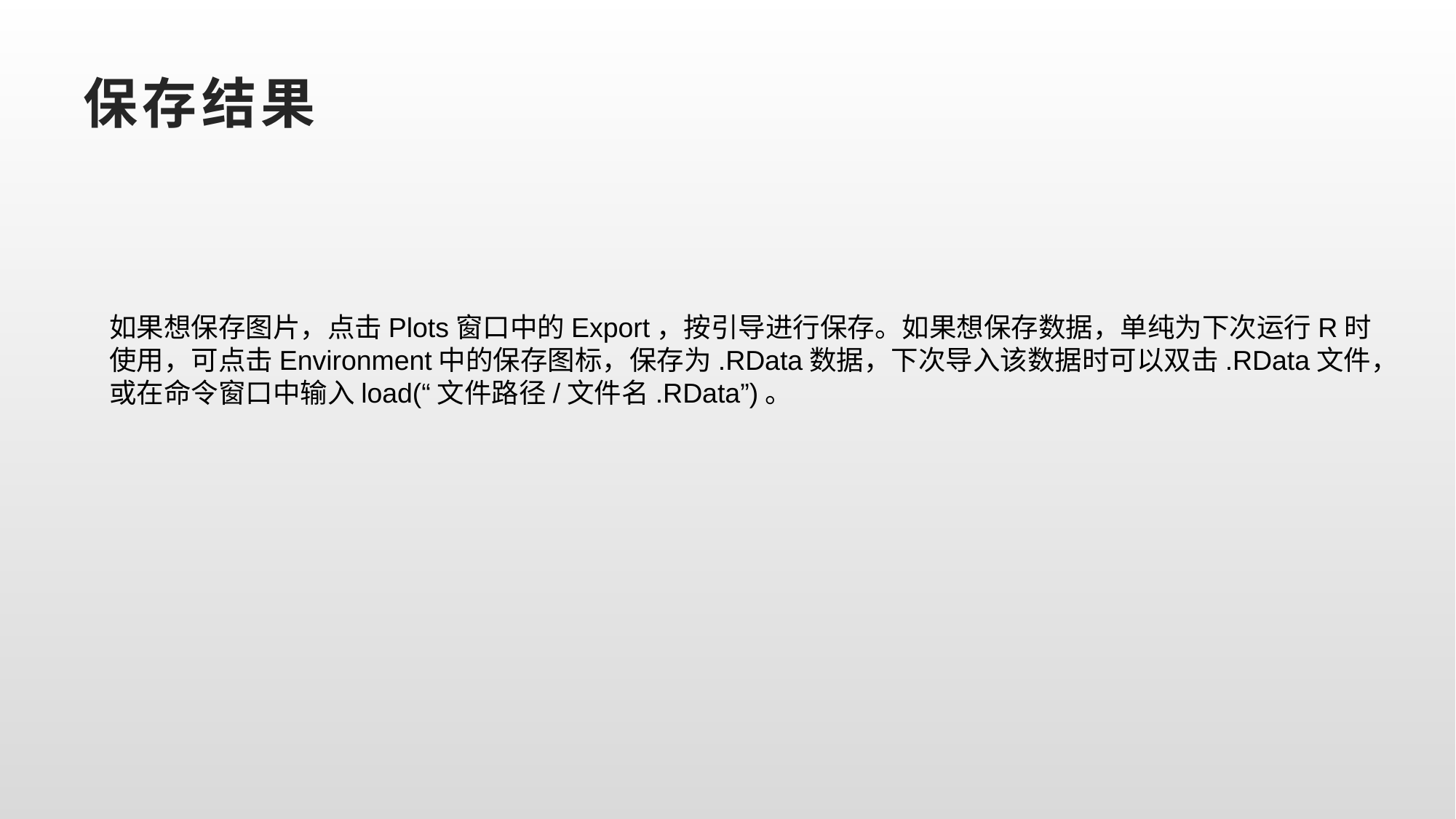

# 保存结果
如果想保存图片，点击Plots窗口中的Export，按引导进行保存。如果想保存数据，单纯为下次运行R时使用，可点击Environment中的保存图标，保存为.RData数据，下次导入该数据时可以双击.RData文件，或在命令窗口中输入load(“文件路径/文件名.RData”)。